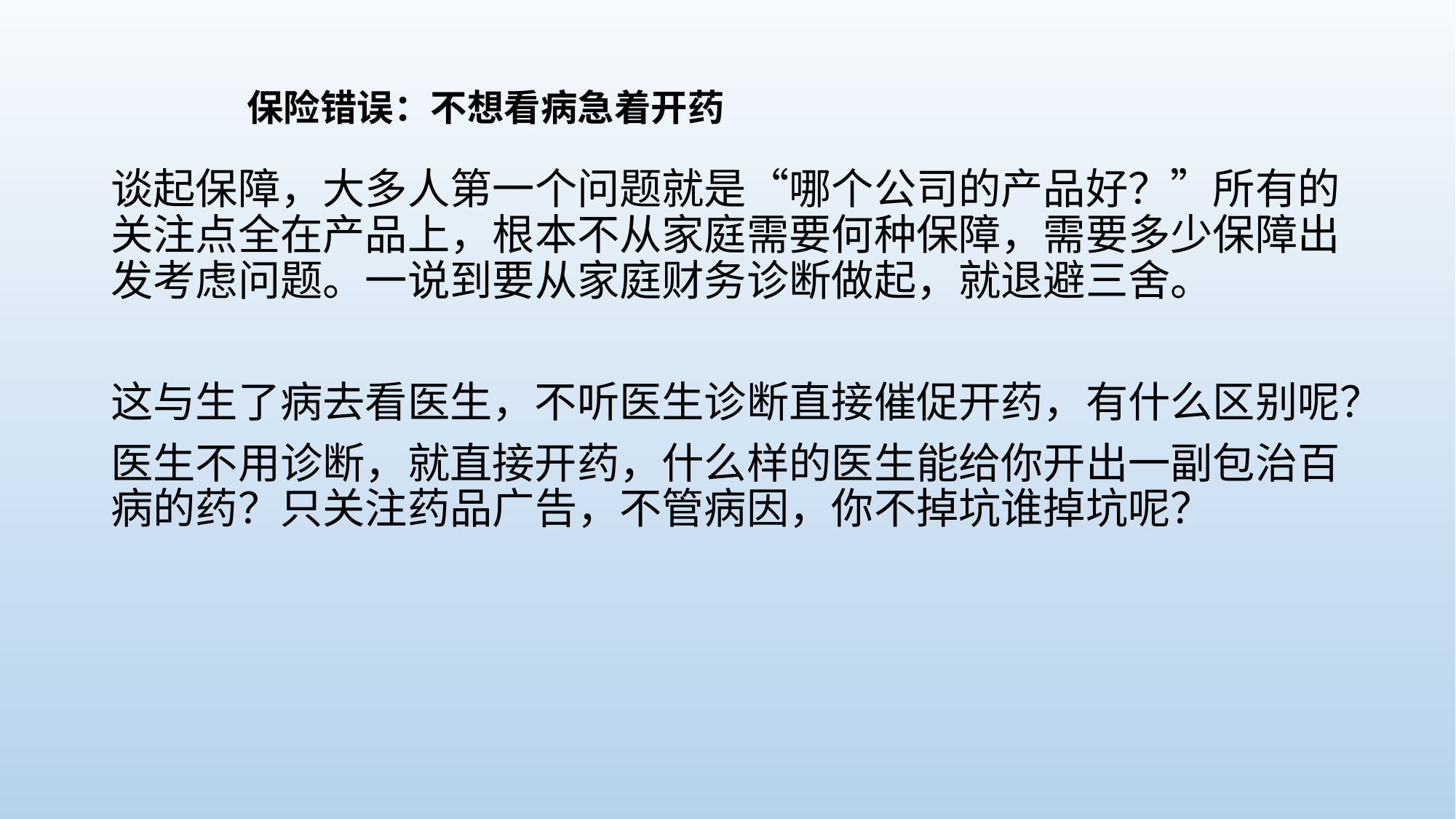

# 保险错误：不想看病急着开药
谈起保障，大多人第一个问题就是“哪个公司的产品好？”所有的关注点全在产品上，根本不从家庭需要何种保障，需要多少保障出发考虑问题。一说到要从家庭财务诊断做起，就退避三舍。

这与生了病去看医生，不听医生诊断直接催促开药，有什么区别呢？
医生不用诊断，就直接开药，什么样的医生能给你开出一副包治百病的药？只关注药品广告，不管病因，你不掉坑谁掉坑呢？